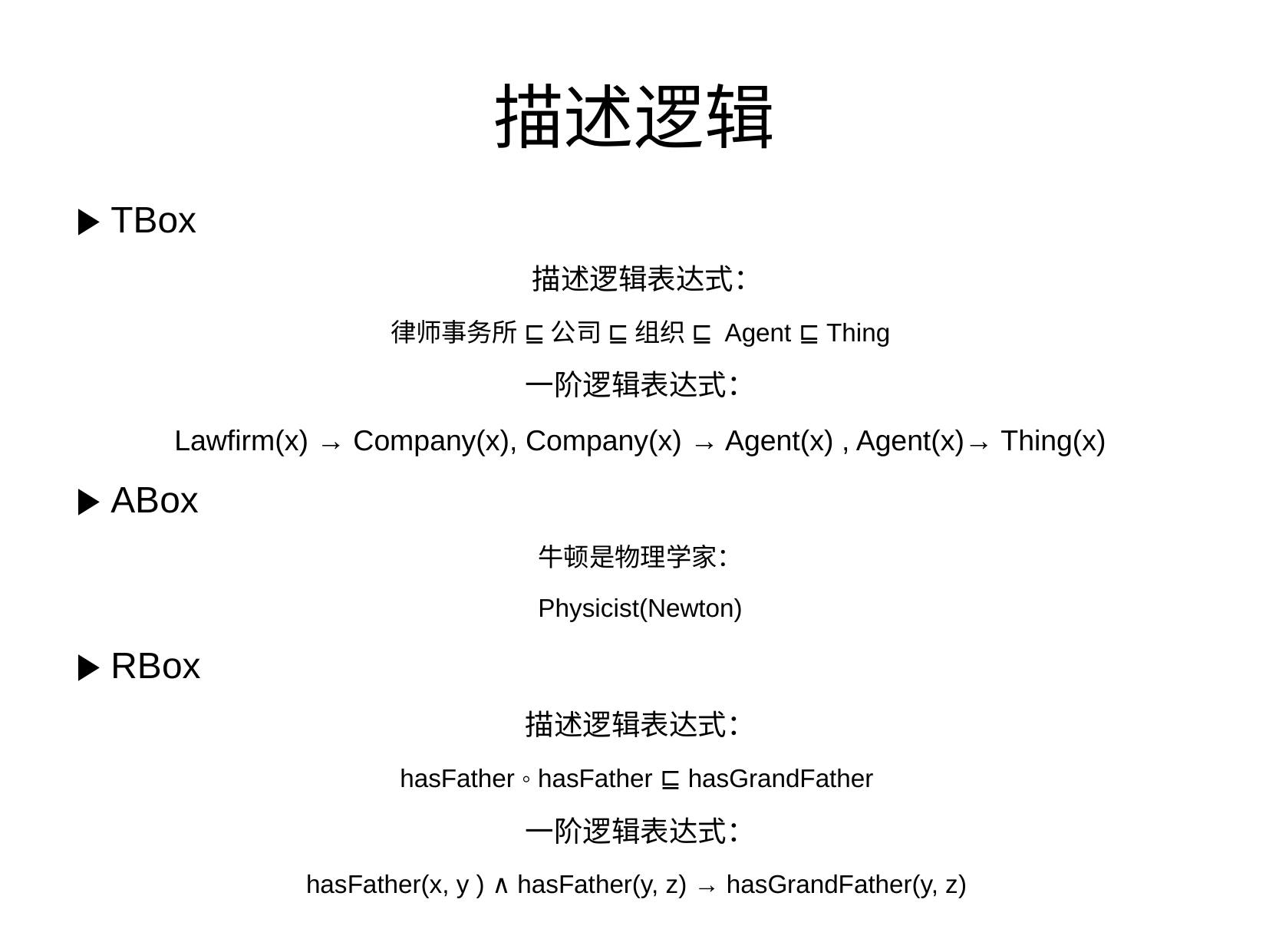

描述逻辑
▶ TBox
 描述逻辑表达式：
律师事务所 ⊑ 公司 ⊑ 组织 ⊑ Agent ⊑ Thing
一阶逻辑表达式：
Lawfirm(x) → Company(x), Company(x) → Agent(x) , Agent(x)→ Thing(x)
▶ ABox
牛顿是物理学家：
Physicist(Newton)
▶ RBox
描述逻辑表达式：
hasFather ◦ hasFather ⊑ hasGrandFather
一阶逻辑表达式：
hasFather(x, y ) ∧ hasFather(y, z) → hasGrandFather(y, z)